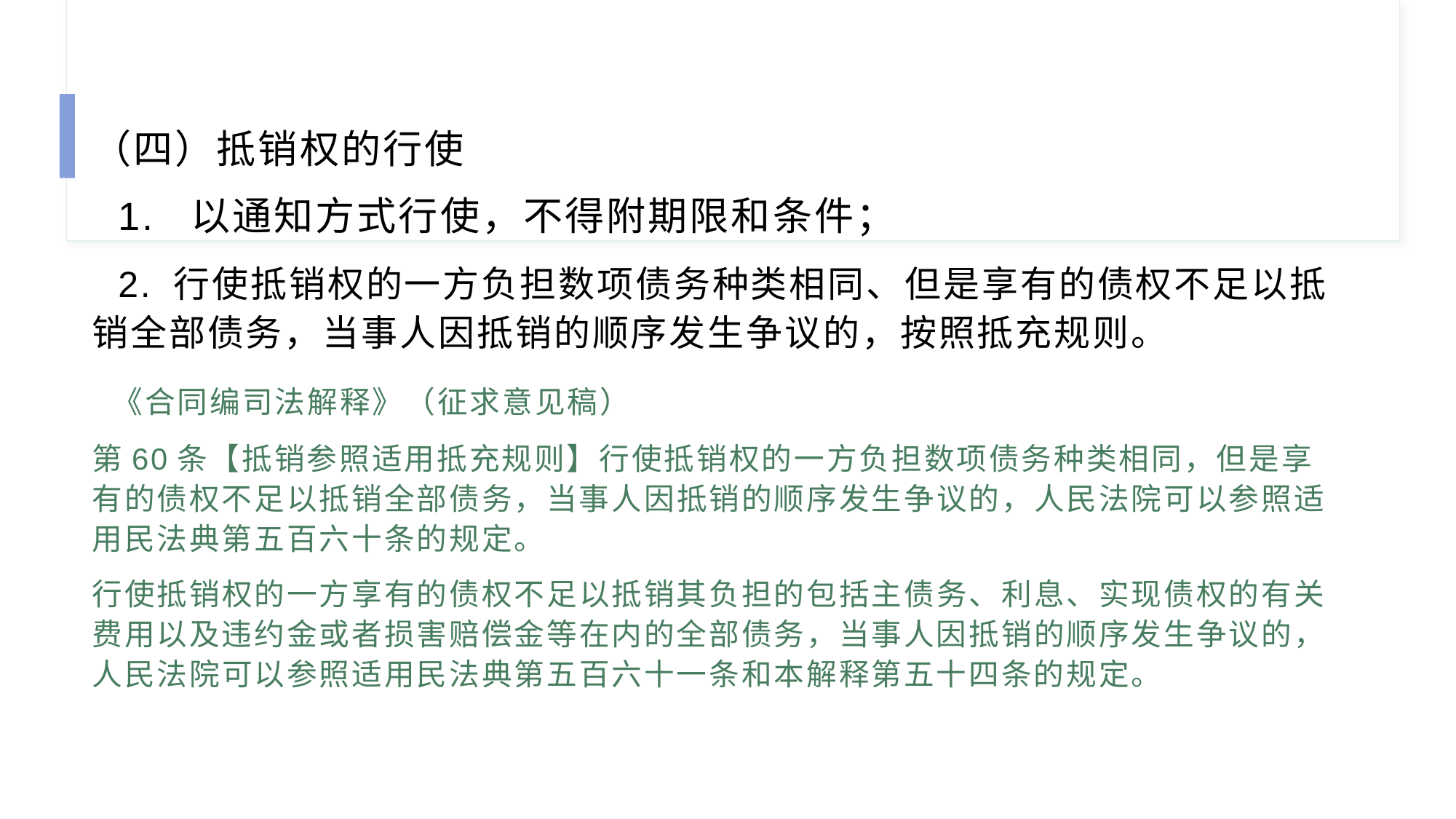

（四）抵销权的行使
  1.  以通知方式行使，不得附期限和条件；
  2. 行使抵销权的一方负担数项债务种类相同、但是享有的债权不足以抵销全部债务，当事人因抵销的顺序发生争议的，按照抵充规则。
 《合同编司法解释》（征求意见稿）
第60条【抵销参照适用抵充规则】行使抵销权的一方负担数项债务种类相同，但是享有的债权不足以抵销全部债务，当事人因抵销的顺序发生争议的，人民法院可以参照适用民法典第五百六十条的规定。
行使抵销权的一方享有的债权不足以抵销其负担的包括主债务、利息、实现债权的有关费用以及违约金或者损害赔偿金等在内的全部债务，当事人因抵销的顺序发生争议的，人民法院可以参照适用民法典第五百六十一条和本解释第五十四条的规定。